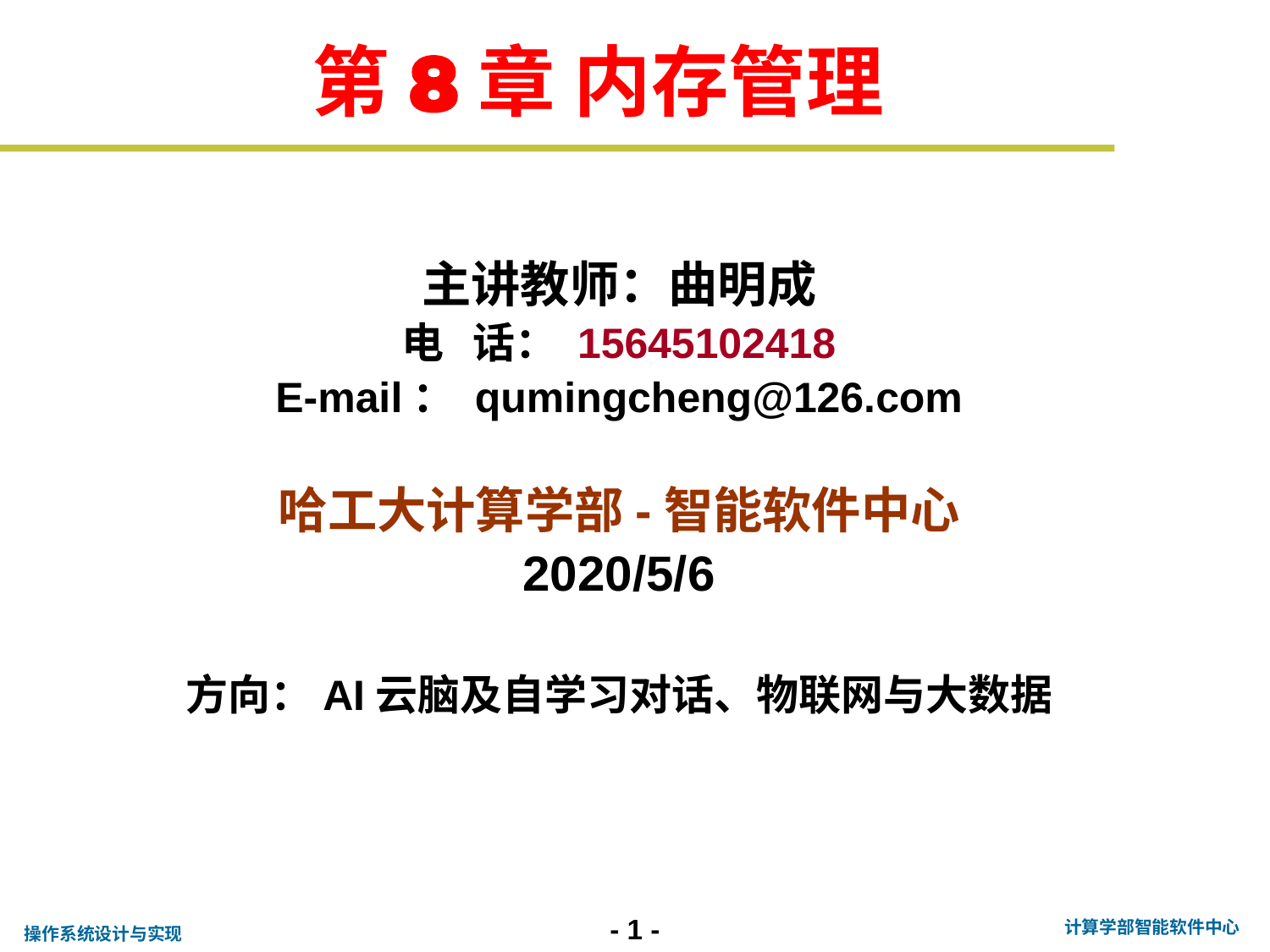

第8章 内存管理
主讲教师：曲明成
电   话： 15645102418
E-mail： qumingcheng@126.com

哈工大计算学部-智能软件中心
2020/5/6

方向：AI云脑及自学习对话、物联网与大数据